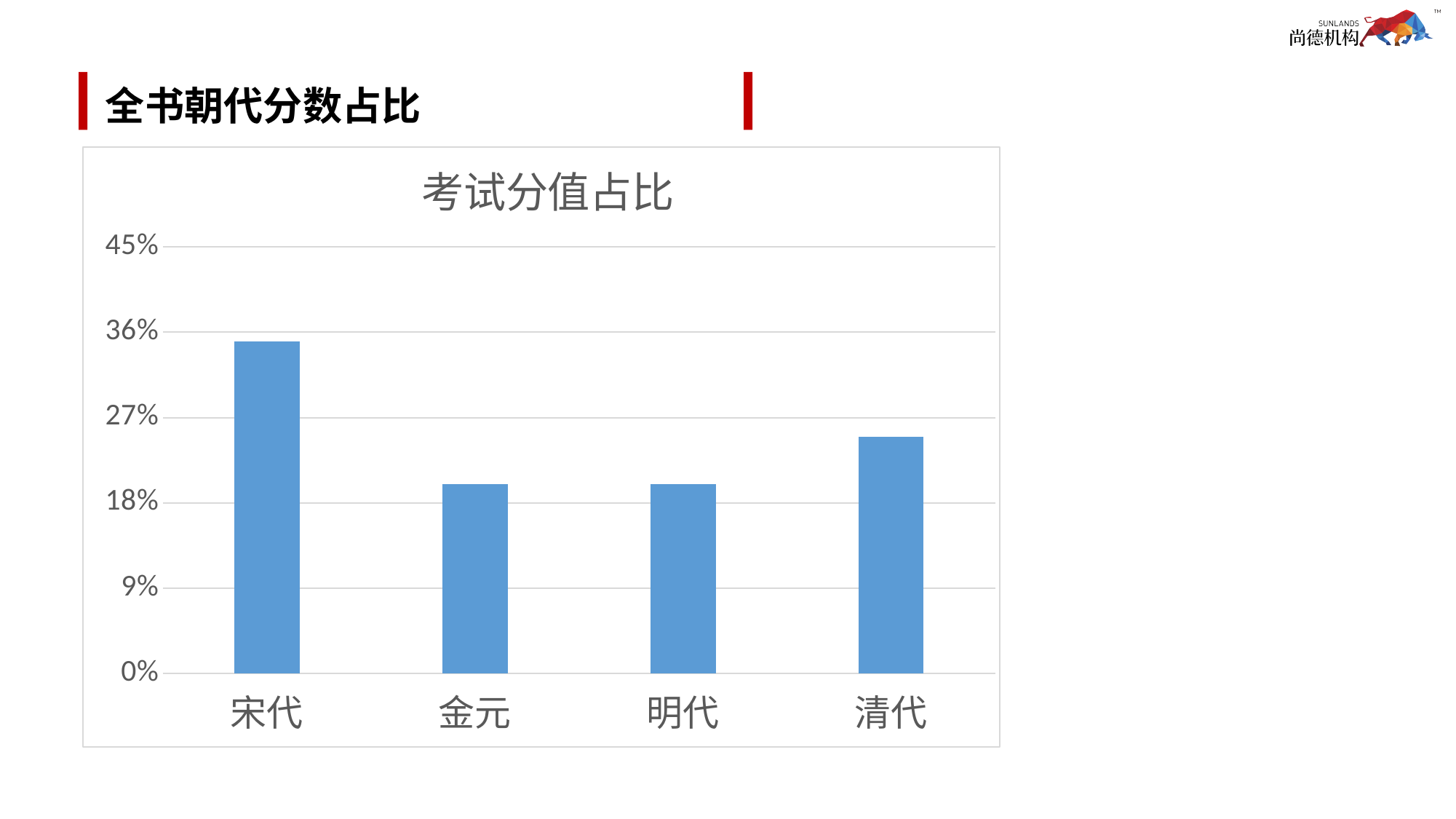

# 全书朝代分数占比

### Chart: 考试分值占比

| Category | 考试分值占比 |
|---|---|
| 宋代 | 0.35 |
| 金元 | 0.2 |
| 明代 | 0.2 |
| 清代 | 0.25 |